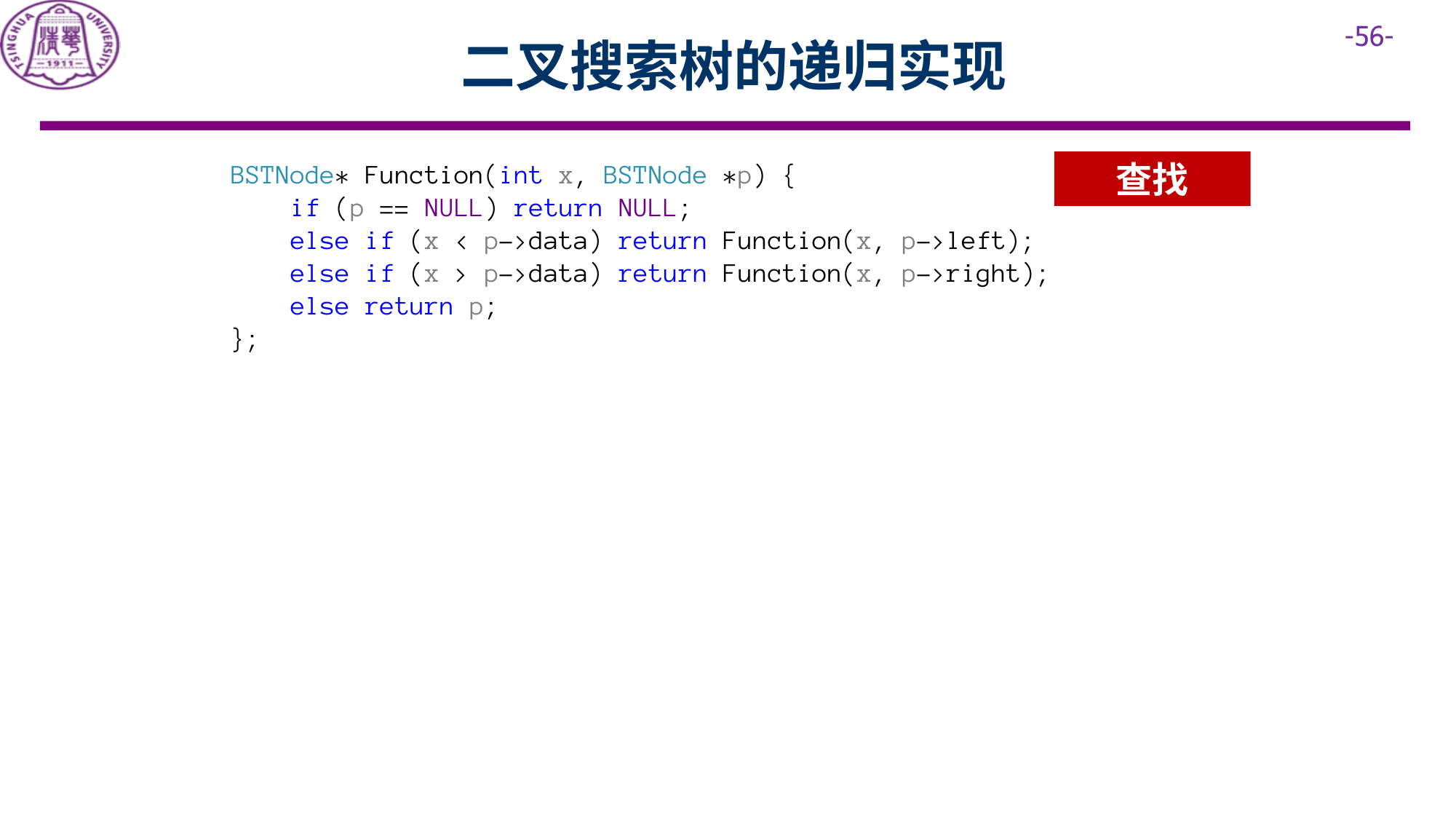

# 二叉搜索树的递归实现
BSTNode* Function(int x, BSTNode *p) {
    if (p == NULL) return NULL;
    else if (x < p->data) return Function(x, p->left);
    else if (x > p->data) return Function(x, p->right);
    else return p;
};
查找